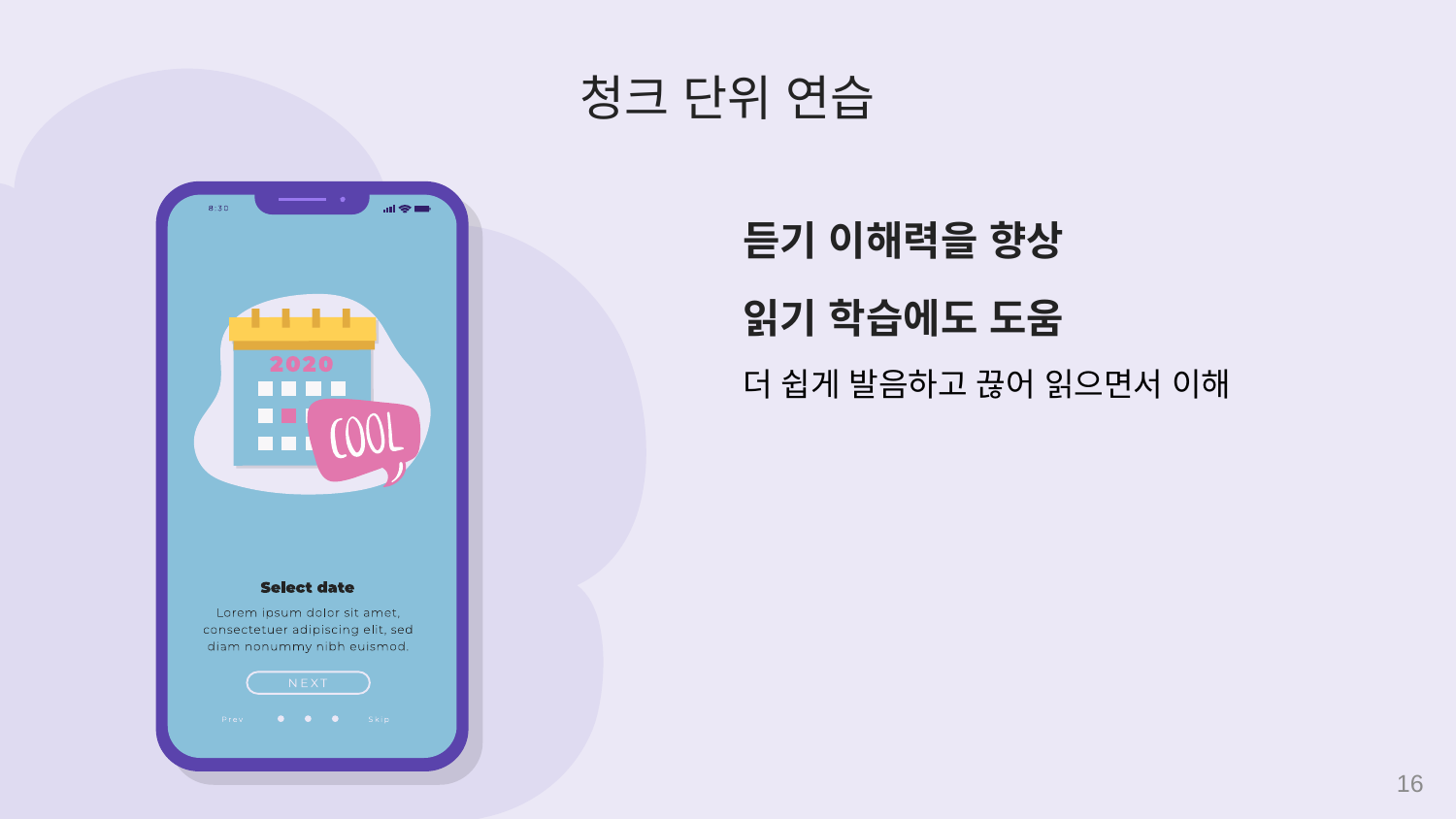

# 청크 단위 연습
듣기 이해력을 향상
읽기 학습에도 도움
더 쉽게 발음하고 끊어 읽으면서 이해

16